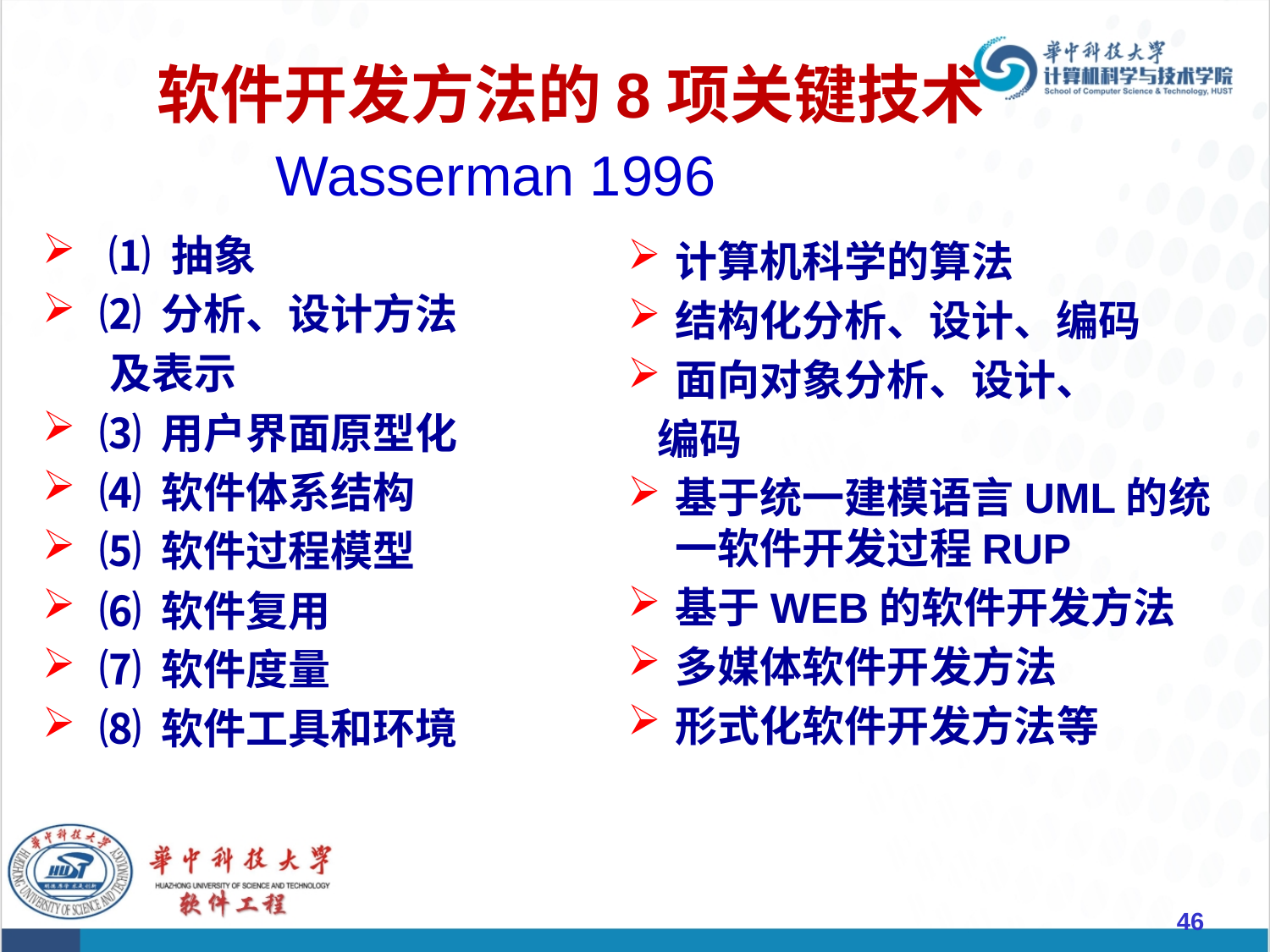

# 软件开发方法的8项关键技术 Wasserman 1996
  ⑴ 抽象
 ⑵ 分析、设计方法
      及表示
 ⑶ 用户界面原型化
 ⑷ 软件体系结构
 ⑸ 软件过程模型
 ⑹ 软件复用
 ⑺ 软件度量
 ⑻ 软件工具和环境

计算机科学的算法
结构化分析、设计、编码
面向对象分析、设计、
  编码
基于统一建模语言UML的统一软件开发过程RUP
基于WEB的软件开发方法
多媒体软件开发方法
形式化软件开发方法等
46